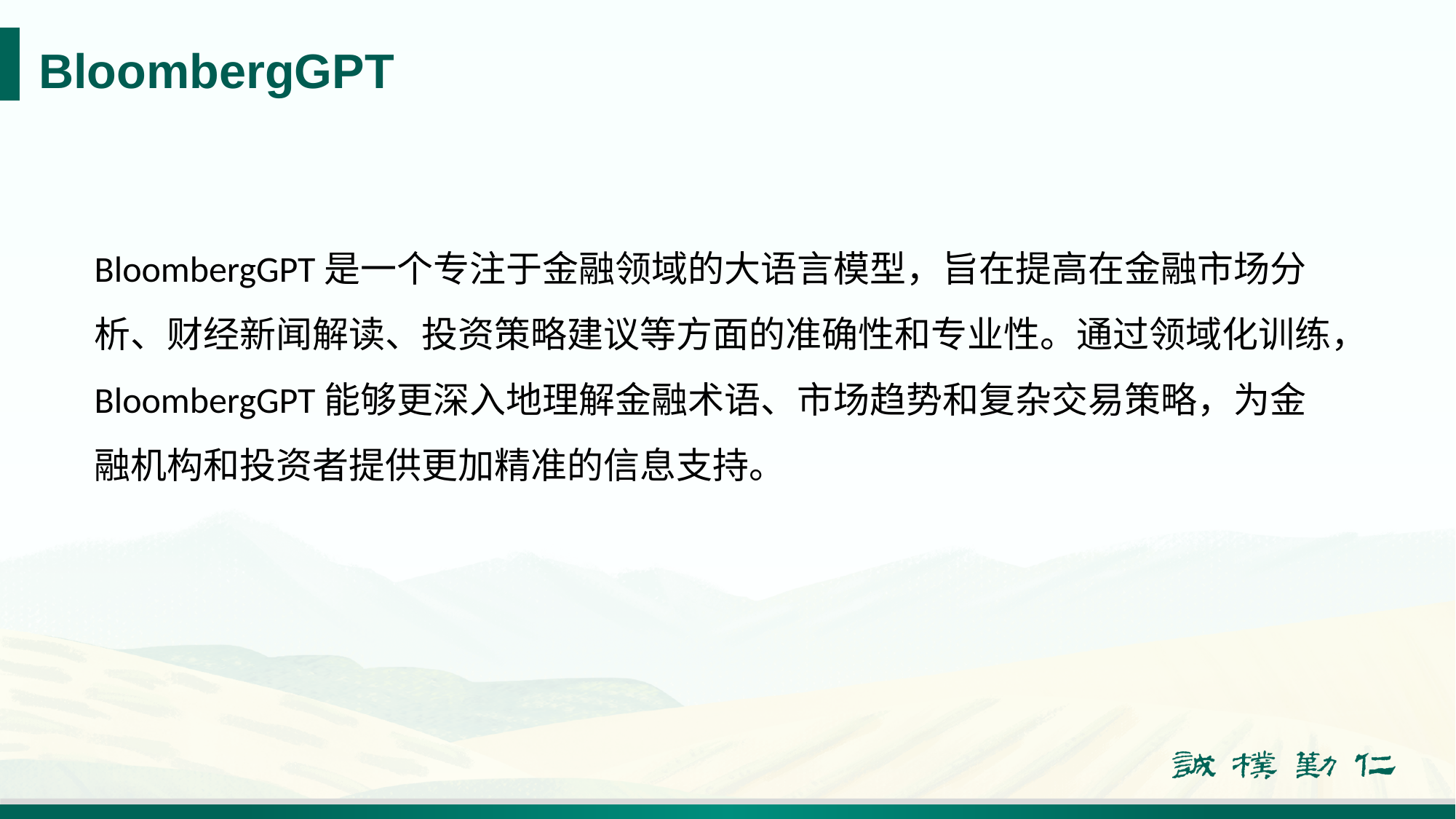

# BloombergGPT
BloombergGPT是一个专注于金融领域的大语言模型，旨在提高在金融市场分析、财经新闻解读、投资策略建议等方面的准确性和专业性。通过领域化训练，BloombergGPT能够更深入地理解金融术语、市场趋势和复杂交易策略，为金融机构和投资者提供更加精准的信息支持。